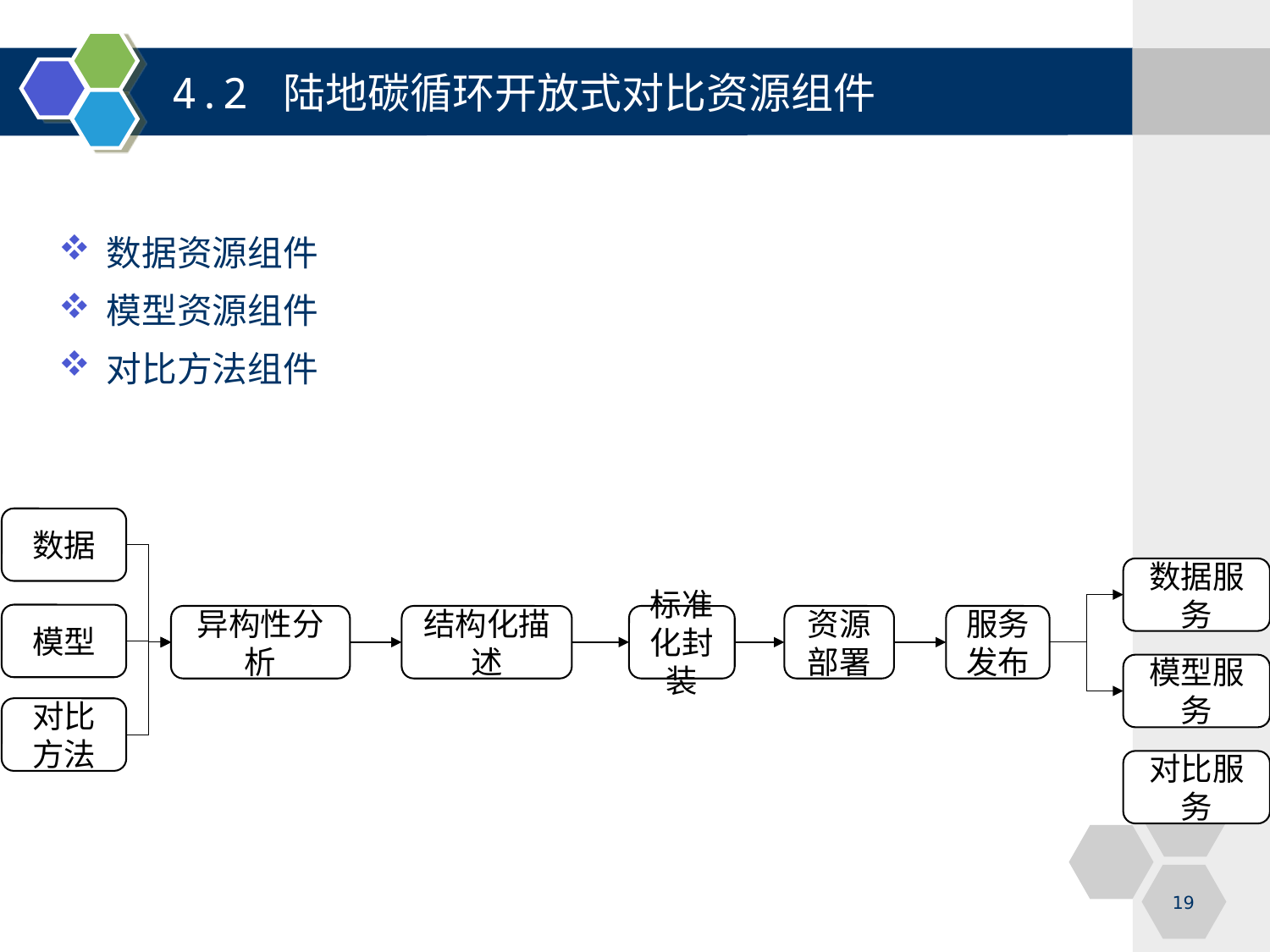

4.2 陆地碳循环开放式对比资源组件
数据资源组件
模型资源组件
对比方法组件
数据
数据服务
模型
异构性分析
结构化描述
标准化封装
资源部署
服务发布
模型服务
服务组件
对比方法
对比服务
19